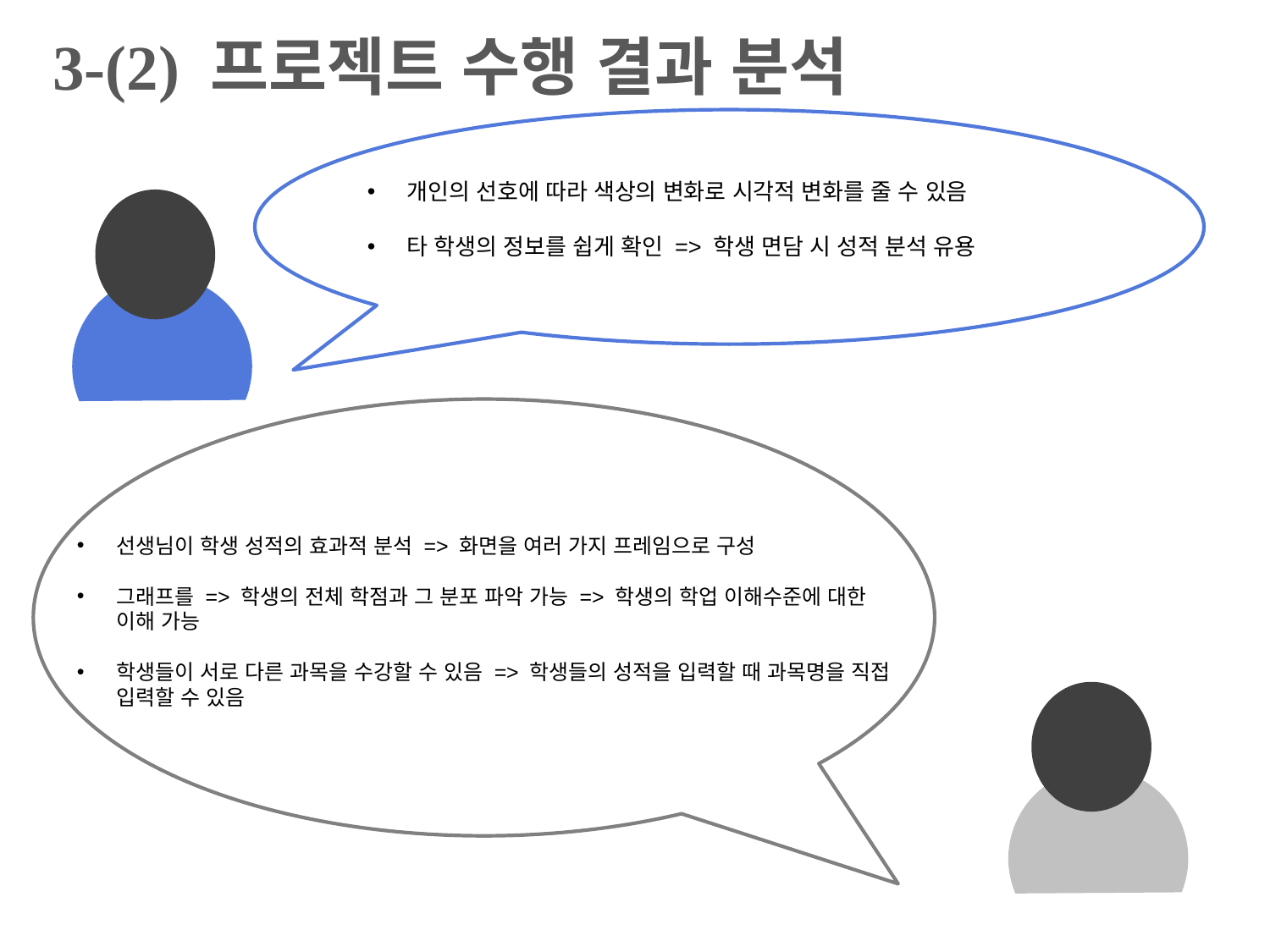

3-(2) 프로젝트 수행 결과 분석

개인의 선호에 따라 색상의 변화로 시각적 변화를 줄 수 있음

타 학생의 정보를 쉽게 확인 => 학생 면담 시 성적 분석 유용

선생님이 학생 성적의 효과적 분석 => 화면을 여러 가지 프레임으로 구성

그래프를 => 학생의 전체 학점과 그 분포 파악 가능 => 학생의 학업 이해수준에 대한 이해 가능

학생들이 서로 다른 과목을 수강할 수 있음 => 학생들의 성적을 입력할 때 과목명을 직접 입력할 수 있음